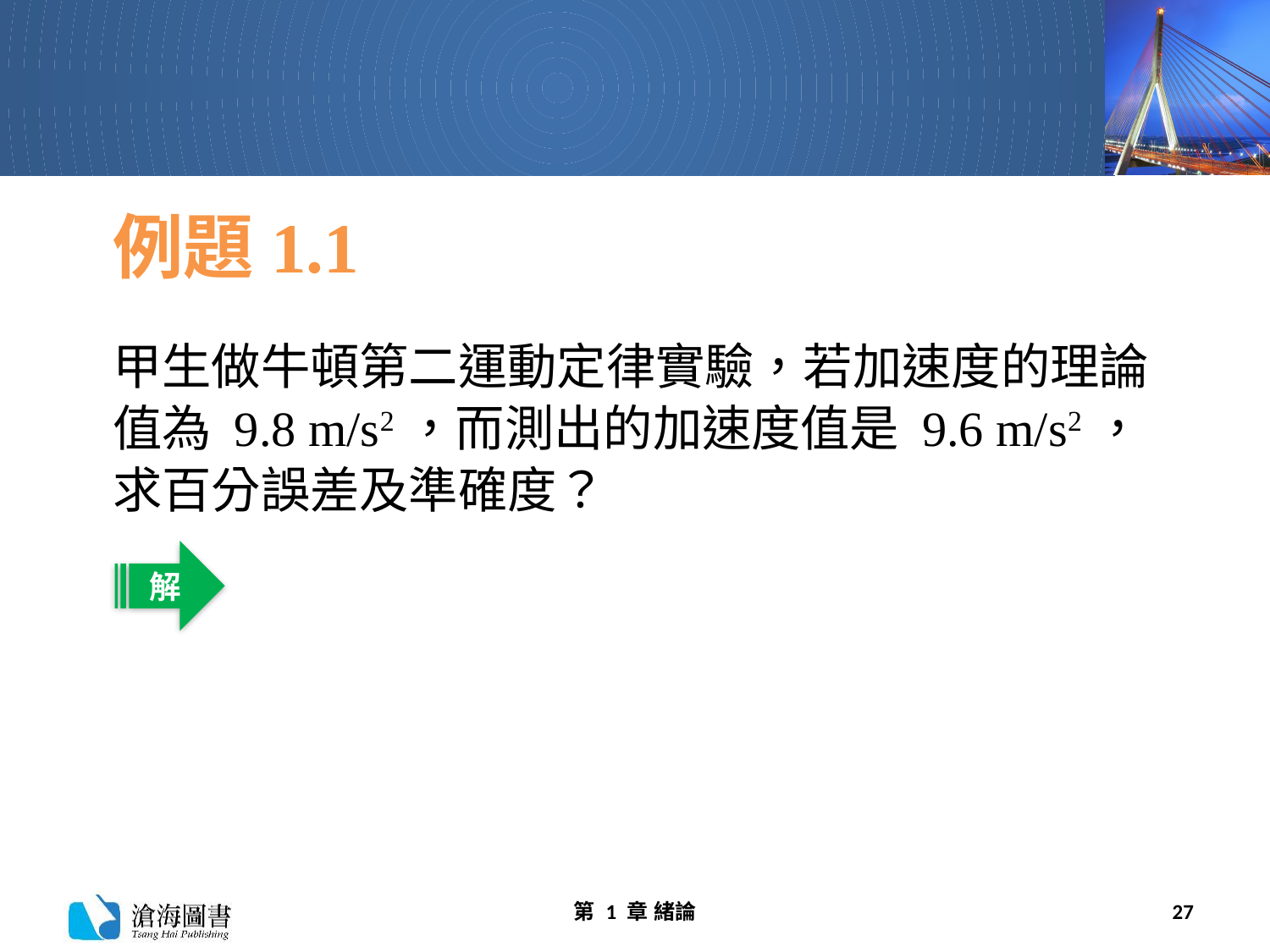

# 例題1.1
甲生做牛頓第二運動定律實驗，若加速度的理論值為 9.8 m/s2，而測出的加速度值是 9.6 m/s2，求百分誤差及準確度？

解
第 1 章 緒論
27